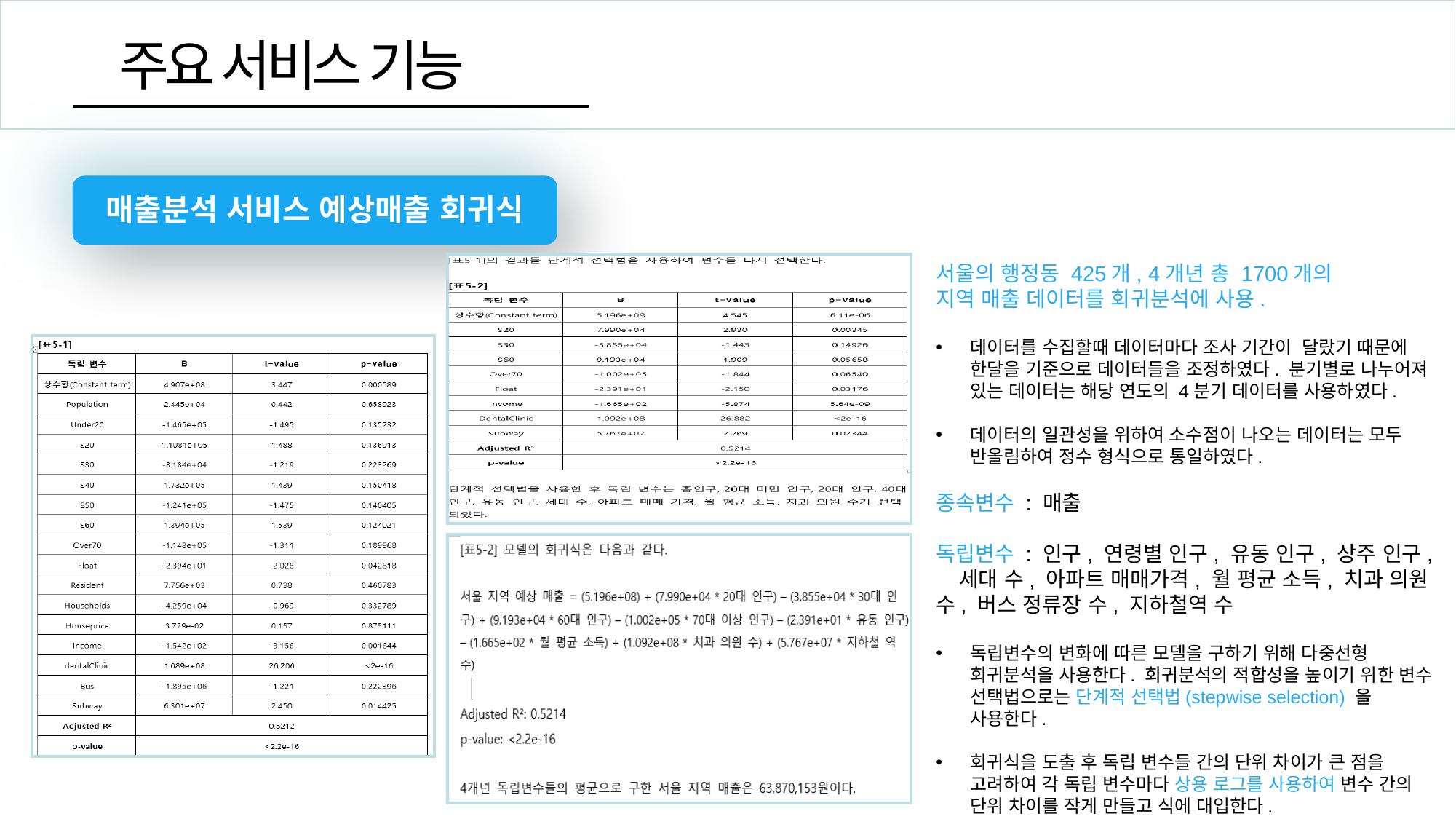

주요 서비스 기능

매출분석 서비스 예상매출 회귀식

서울의 행정동 425개, 4개년 총 1700개의
지역 매출 데이터를 회귀분석에 사용.

데이터를 수집할때 데이터마다 조사 기간이  달랐기 때문에 한달을 기준으로 데이터들을 조정하였다. 분기별로 나누어져 있는 데이터는 해당 연도의 4분기 데이터를 사용하였다.

데이터의 일관성을 위하여 소수점이 나오는 데이터는 모두 반올림하여 정수 형식으로 통일하였다.

종속변수 : 매출

독립변수 : 인구, 연령별 인구, 유동 인구, 상주 인구,    세대 수, 아파트 매매가격, 월 평균 소득, 치과 의원 수, 버스 정류장 수, 지하철역 수

독립변수의 변화에 따른 모델을 구하기 위해 다중선형 회귀분석을 사용한다. 회귀분석의 적합성을 높이기 위한 변수 선택법으로는 단계적 선택법(stepwise selection) 을 사용한다.

회귀식을 도출 후 독립 변수들 간의 단위 차이가 큰 점을 고려하여 각 독립 변수마다 상용 로그를 사용하여 변수 간의 단위 차이를 작게 만들고 식에 대입한다.